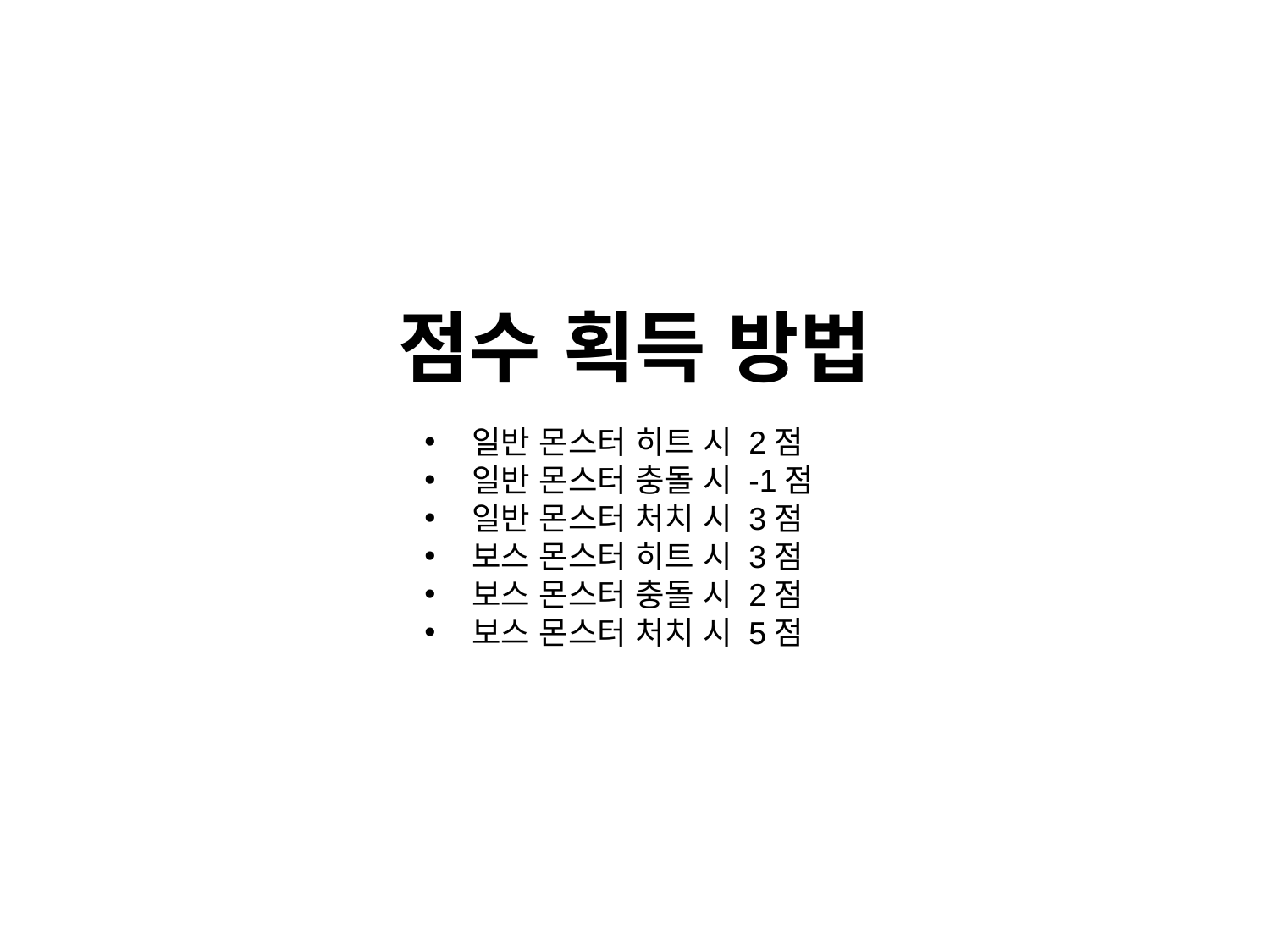

# 점수 획득 방법
일반 몬스터 히트 시 2점
일반 몬스터 충돌 시 -1점
일반 몬스터 처치 시 3점
보스 몬스터 히트 시 3점
보스 몬스터 충돌 시 2점
보스 몬스터 처치 시 5점